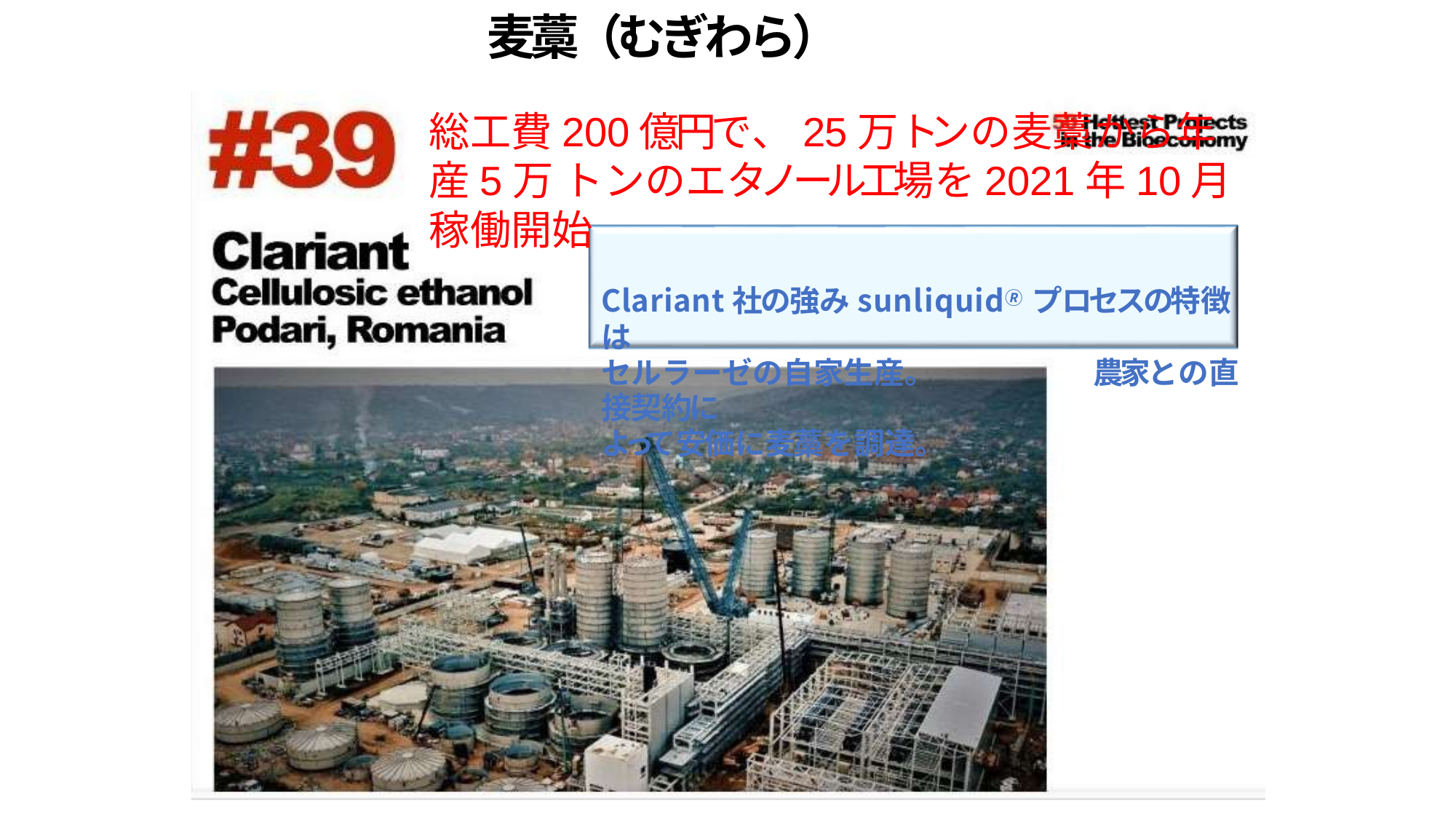

# 麦藁（むぎわら）

総工費200億円で、25万トンの麦藁から年産5万 トンのエタノール工場を2021年10月稼働開始
Clariant社の強みsunliquid🄬プロセスの特徴は
セルラーゼの自家生産。	農家との直接契約に
よって安価に麦藁を調達。